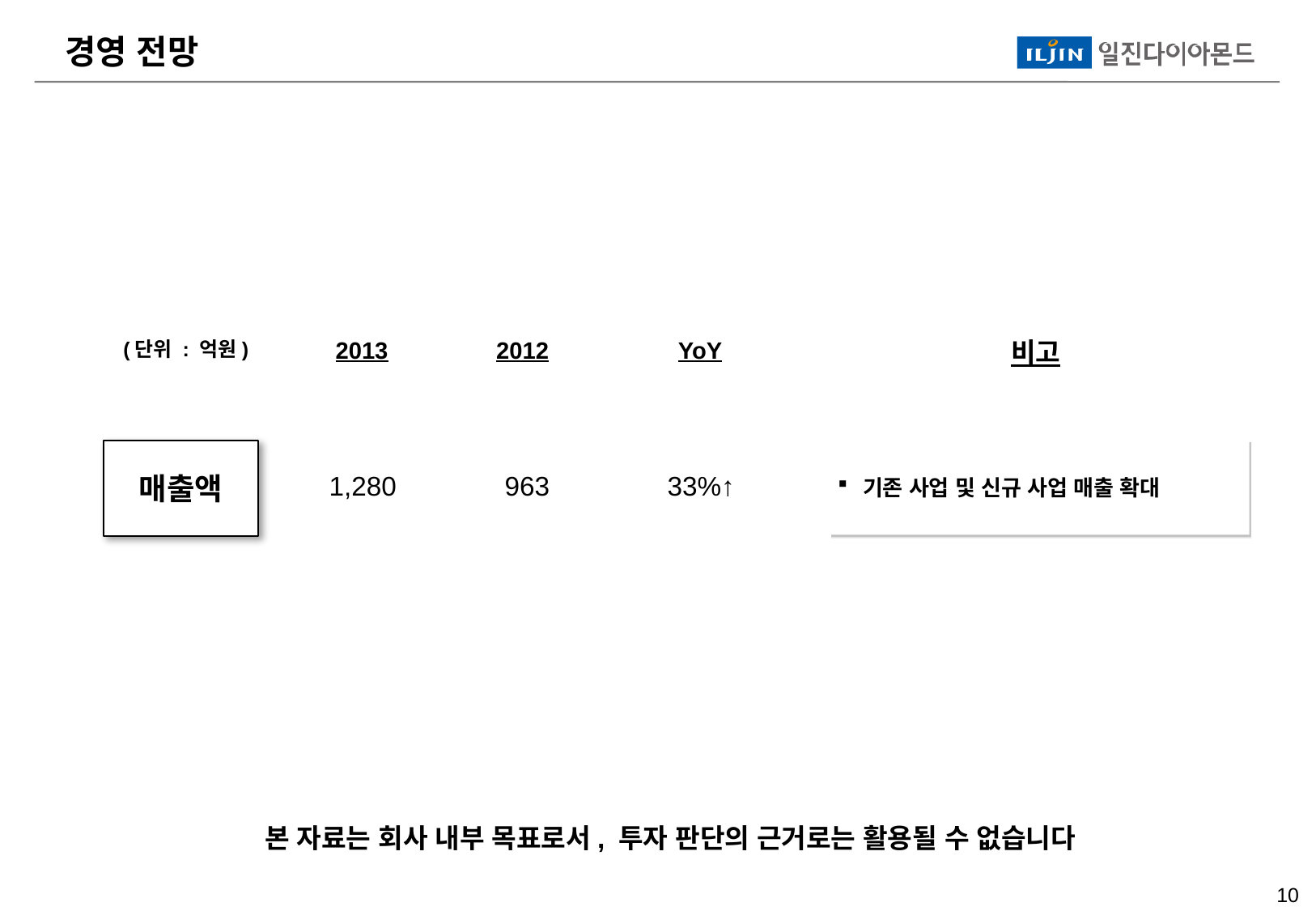

경영 전망
2013
1,280
2012
YoY
비고
(단위 : 억원)
기존 사업 및 신규 사업 매출 확대
매출액
963
33%↑
본 자료는 회사 내부 목표로서, 투자 판단의 근거로는 활용될 수 없습니다
10